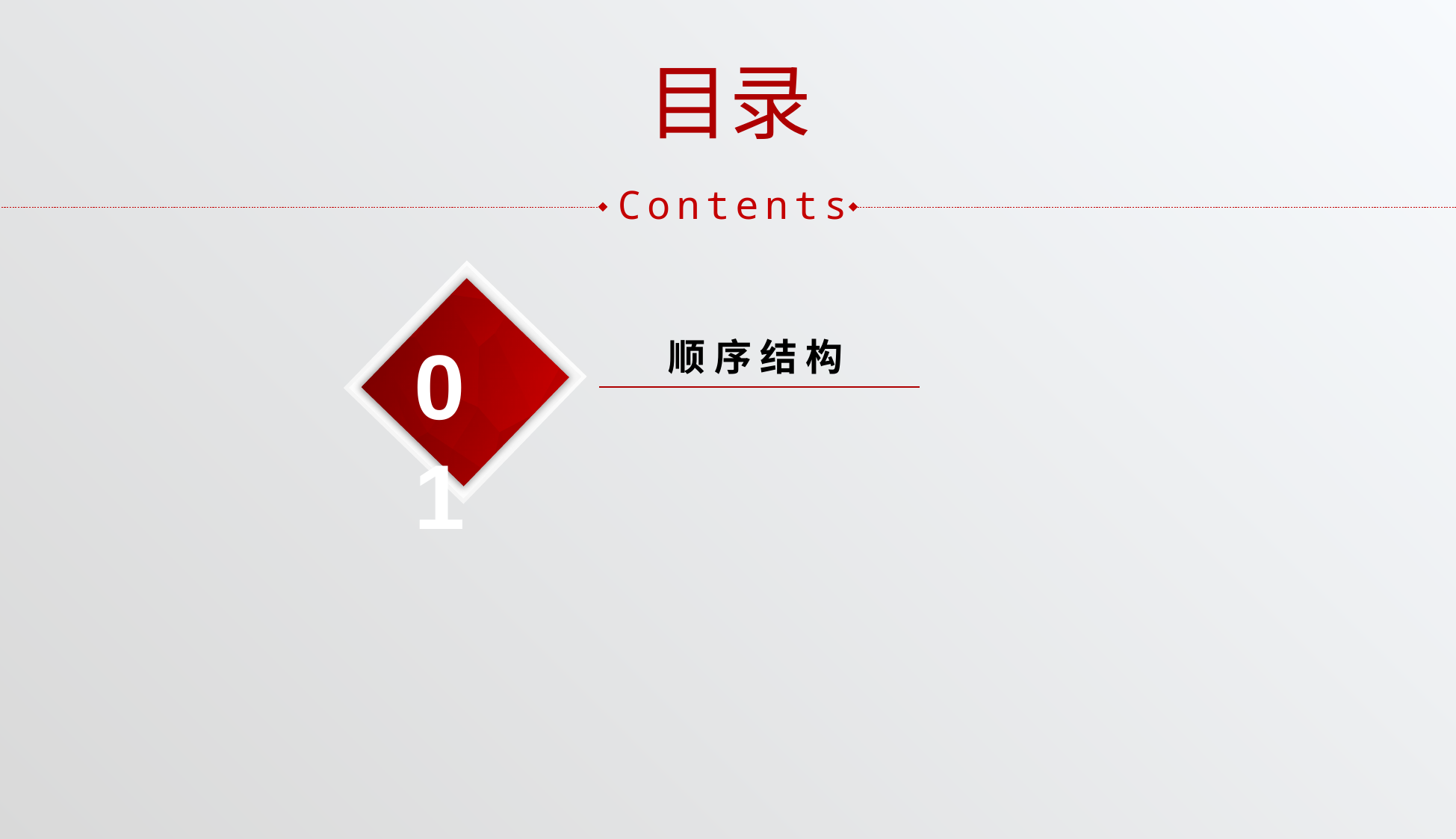

目录
Contents

01
顺 序 结 构